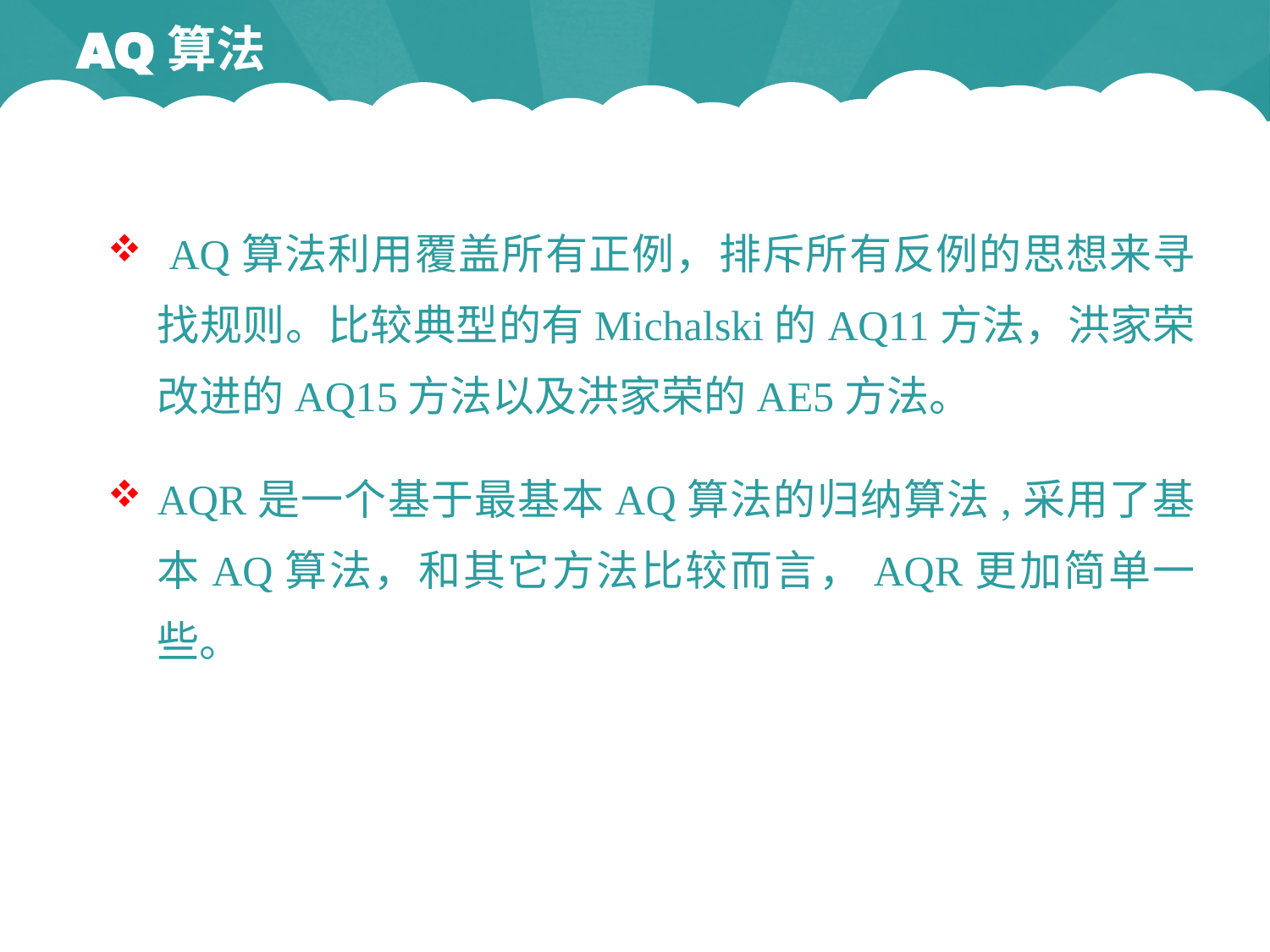

AQ算法
 AQ算法利用覆盖所有正例，排斥所有反例的思想来寻找规则。比较典型的有Michalski的AQ11方法，洪家荣改进的AQ15方法以及洪家荣的AE5方法。
AQR是一个基于最基本AQ算法的归纳算法,采用了基本AQ算法，和其它方法比较而言，AQR更加简单一些。